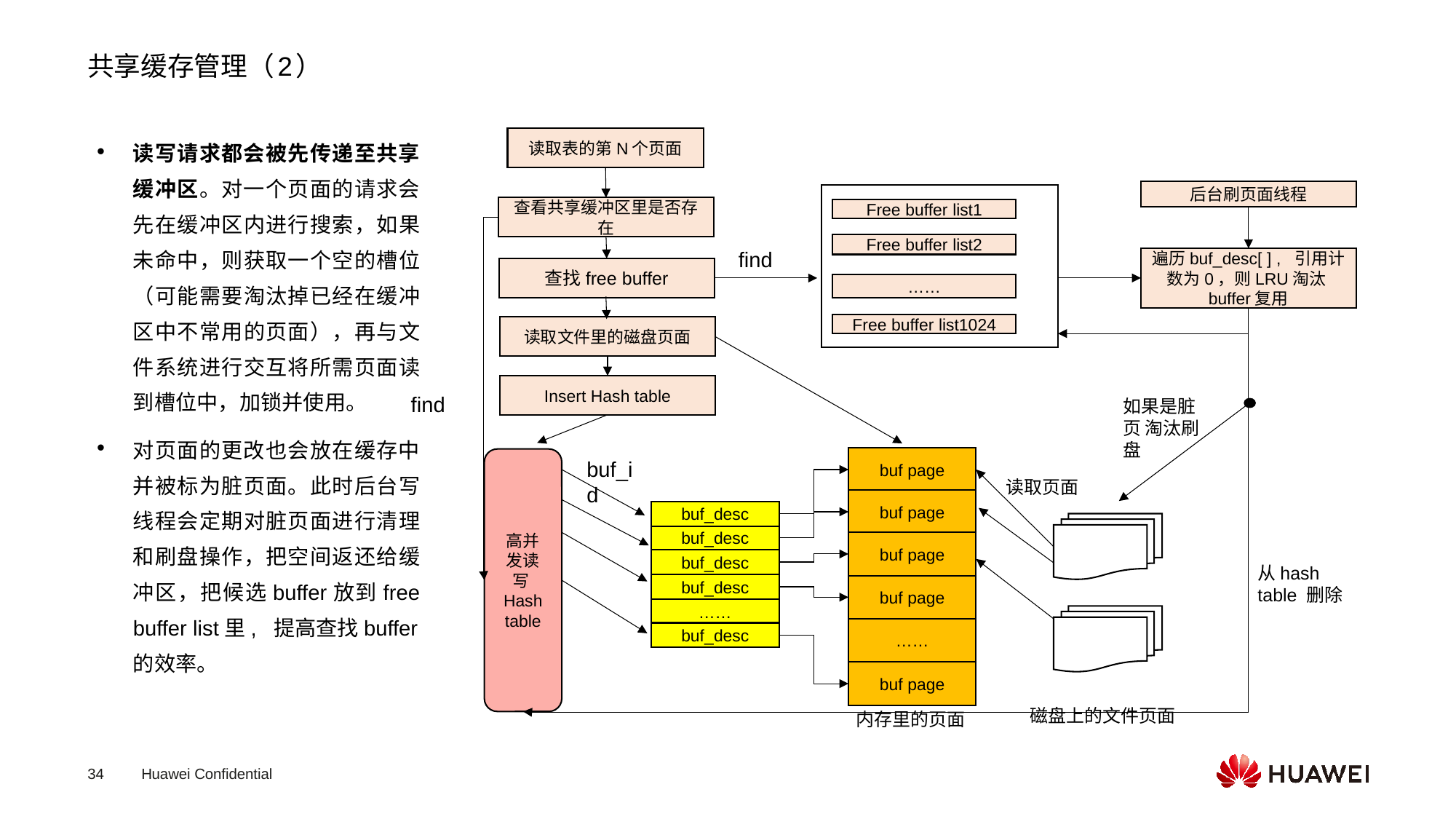

# 共享缓存管理（2）
读写请求都会被先传递至共享缓冲区。对一个页面的请求会先在缓冲区内进行搜索，如果未命中，则获取一个空的槽位（可能需要淘汰掉已经在缓冲区中不常用的页面），再与文件系统进行交互将所需页面读到槽位中，加锁并使用。
对页面的更改也会放在缓存中并被标为脏页面。此时后台写线程会定期对脏页面进行清理和刷盘操作，把空间返还给缓冲区，把候选buffer放到free buffer list里,  提高查找buffer的效率。

读取表的第N个页面
后台刷页面线程

查看共享缓冲区里是否存在
Free buffer list1
Free buffer list2
find
遍历buf_desc[ ] ,  引用计数为0，则LRU淘汰buffer复用
查找free buffer
……
Free buffer list1024
读取文件里的磁盘页面
Insert Hash table
find
如果是脏页 淘汰刷盘

buf page
高并发读写Hash table
buf_id
读取页面
buf page
buf_desc

buf_desc
buf page
buf_desc
从hash table 删除
buf_desc
buf page
……

……
buf_desc
buf page
磁盘上的文件页面
内存里的页面